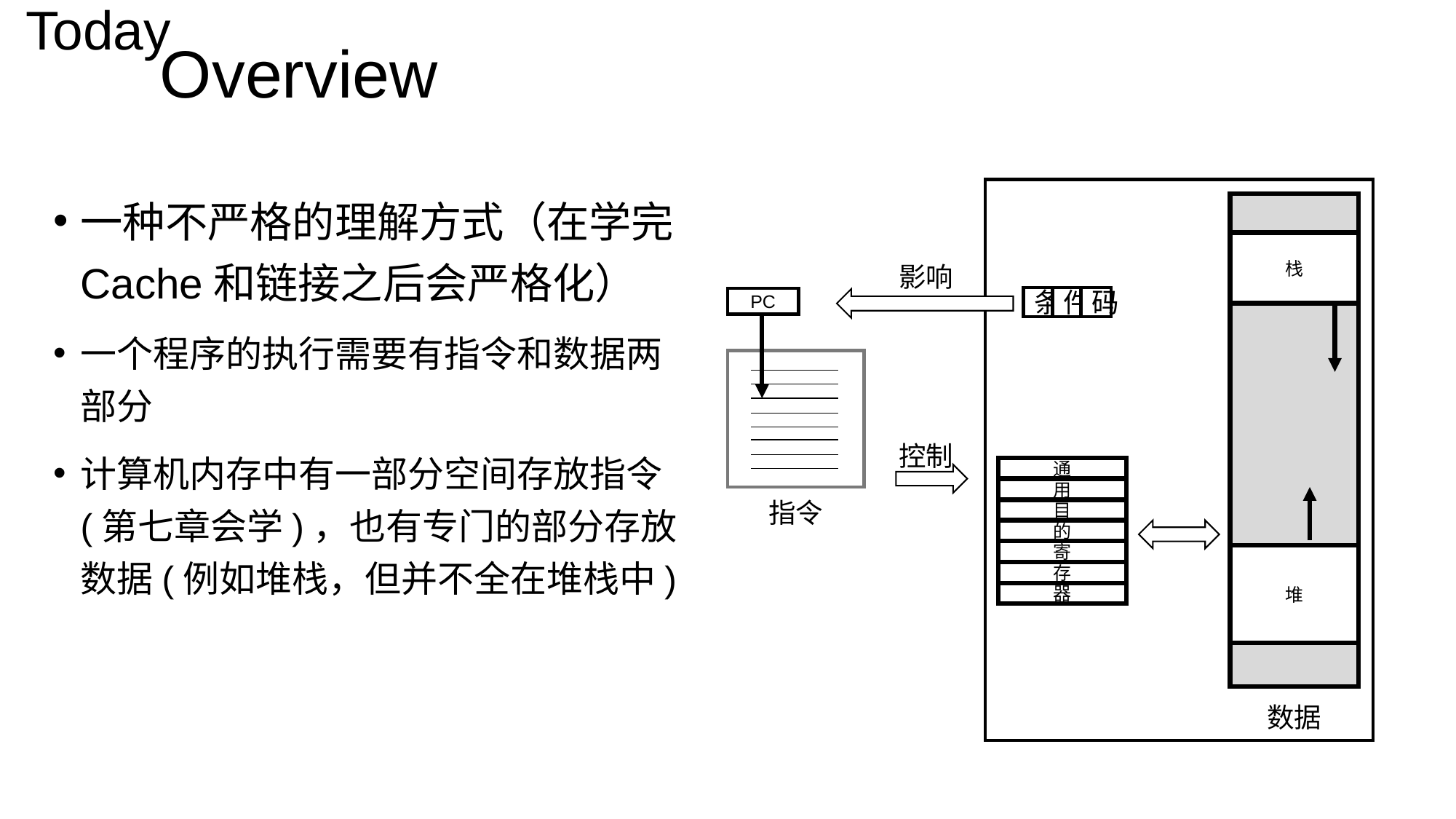

Today
# Overview
一种不严格的理解方式（在学完Cache和链接之后会严格化）
一个程序的执行需要有指令和数据两部分
计算机内存中有一部分空间存放指令(第七章会学)，也有专门的部分存放数据(例如堆栈，但并不全在堆栈中)

栈
影响
PC

控制
通

用

指令
目
的

寄
堆
存
器
数据
条
件
码